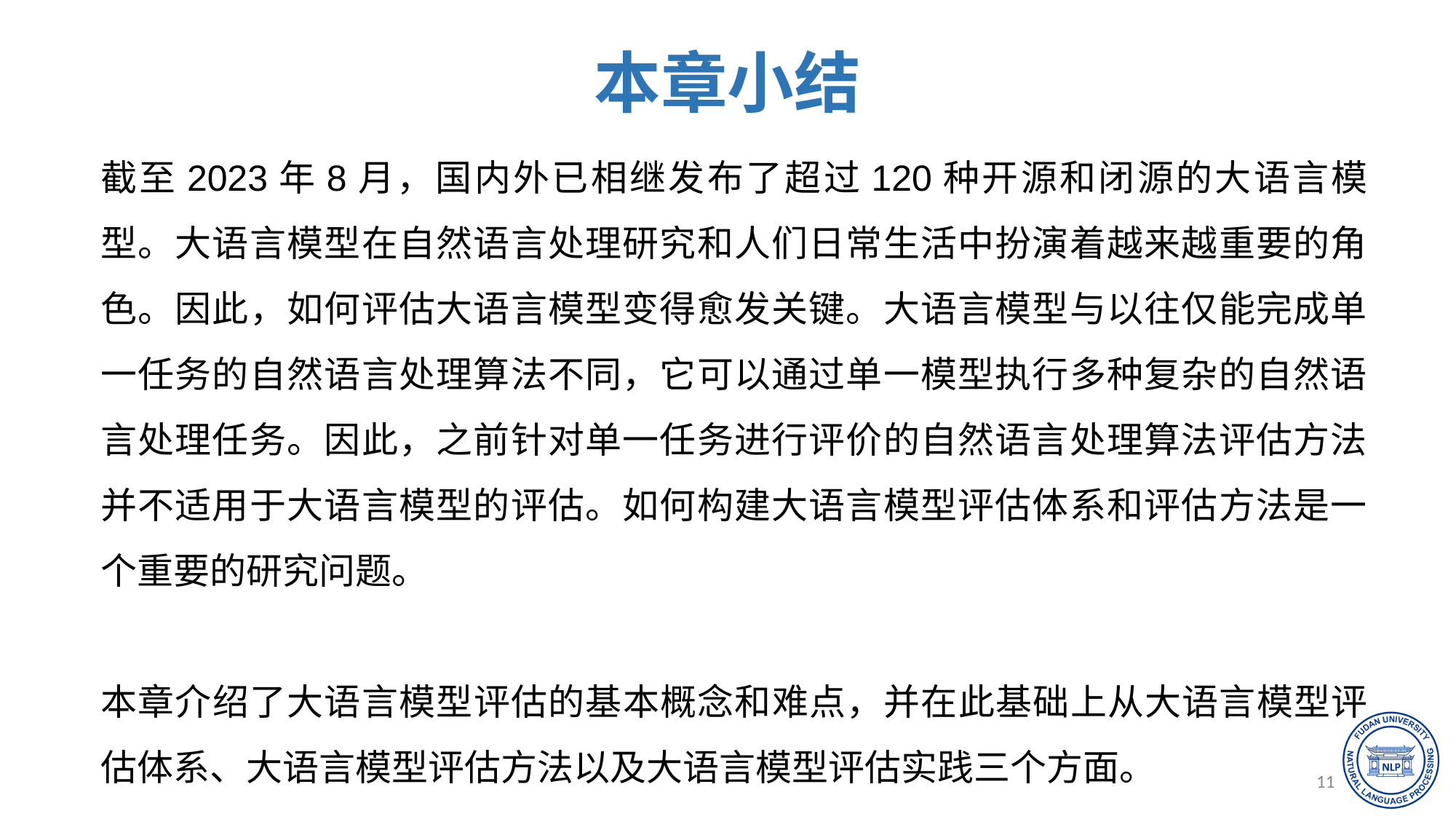

本章小结
哎呀小小草
专业设计
截至2023年8月，国内外已相继发布了超过120种开源和闭源的大语言模型。大语言模型在自然语言处理研究和人们日常生活中扮演着越来越重要的角色。因此，如何评估大语言模型变得愈发关键。大语言模型与以往仅能完成单一任务的自然语言处理算法不同，它可以通过单一模型执行多种复杂的自然语言处理任务。因此，之前针对单一任务进行评价的自然语言处理算法评估方法并不适用于大语言模型的评估。如何构建大语言模型评估体系和评估方法是一个重要的研究问题。

本章介绍了大语言模型评估的基本概念和难点，并在此基础上从大语言模型评估体系、大语言模型评估方法以及大语言模型评估实践三个方面。
2015
哎呀小小草演示设计
110